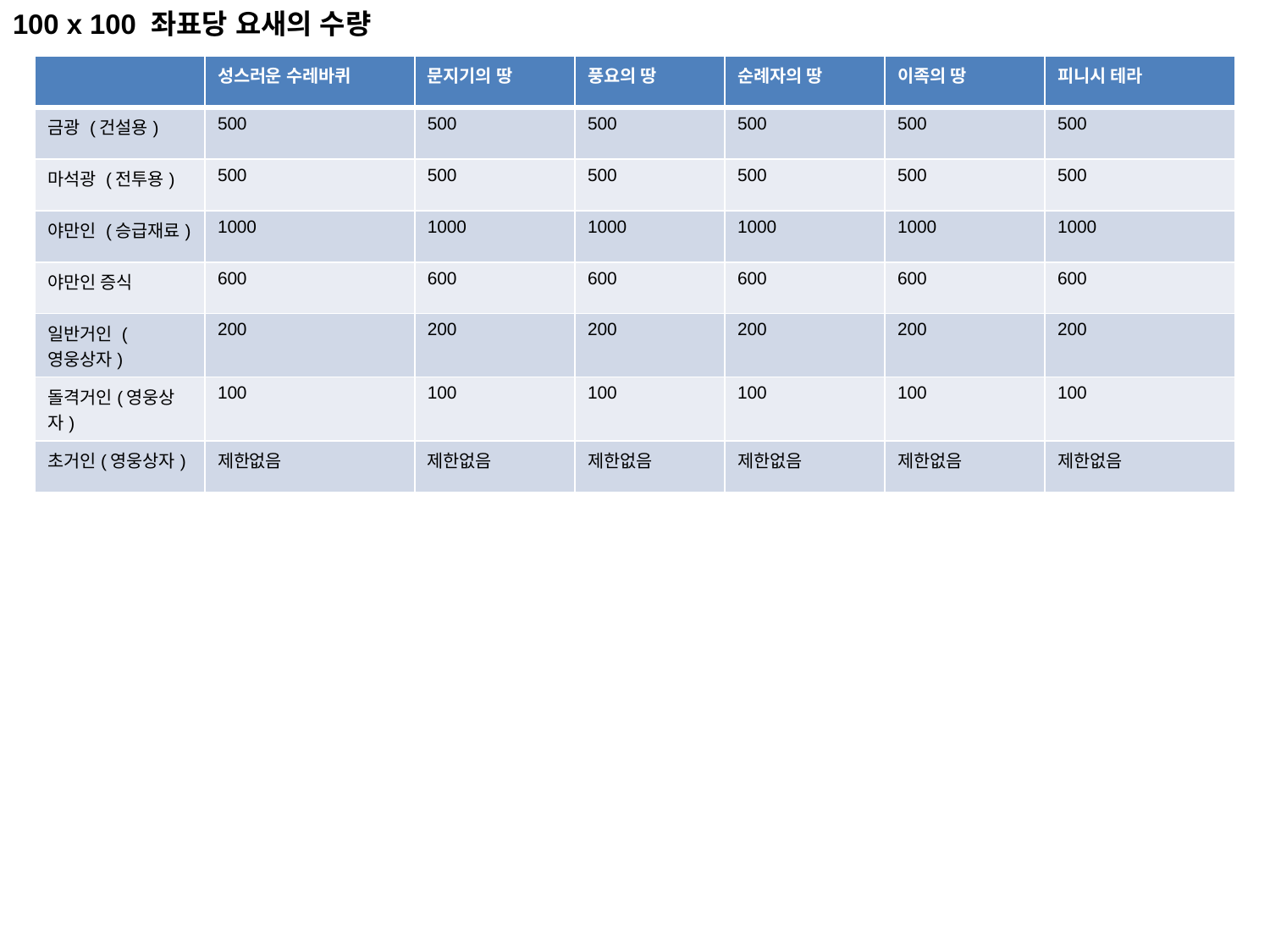

100 x 100 좌표당 요새의 수량
|  | 성스러운 수레바퀴 | 문지기의 땅 | 풍요의 땅 | 순례자의 땅 | 이족의 땅 | 피니시 테라 |
| --- | --- | --- | --- | --- | --- | --- |
| 금광 (건설용) | 500 | 500 | 500 | 500 | 500 | 500 |
| 마석광 (전투용) | 500 | 500 | 500 | 500 | 500 | 500 |
| 야만인 (승급재료) | 1000 | 1000 | 1000 | 1000 | 1000 | 1000 |
| 야만인 증식 | 600 | 600 | 600 | 600 | 600 | 600 |
| 일반거인 (영웅상자) | 200 | 200 | 200 | 200 | 200 | 200 |
| 돌격거인(영웅상자) | 100 | 100 | 100 | 100 | 100 | 100 |
| 초거인(영웅상자) | 제한없음 | 제한없음 | 제한없음 | 제한없음 | 제한없음 | 제한없음 |